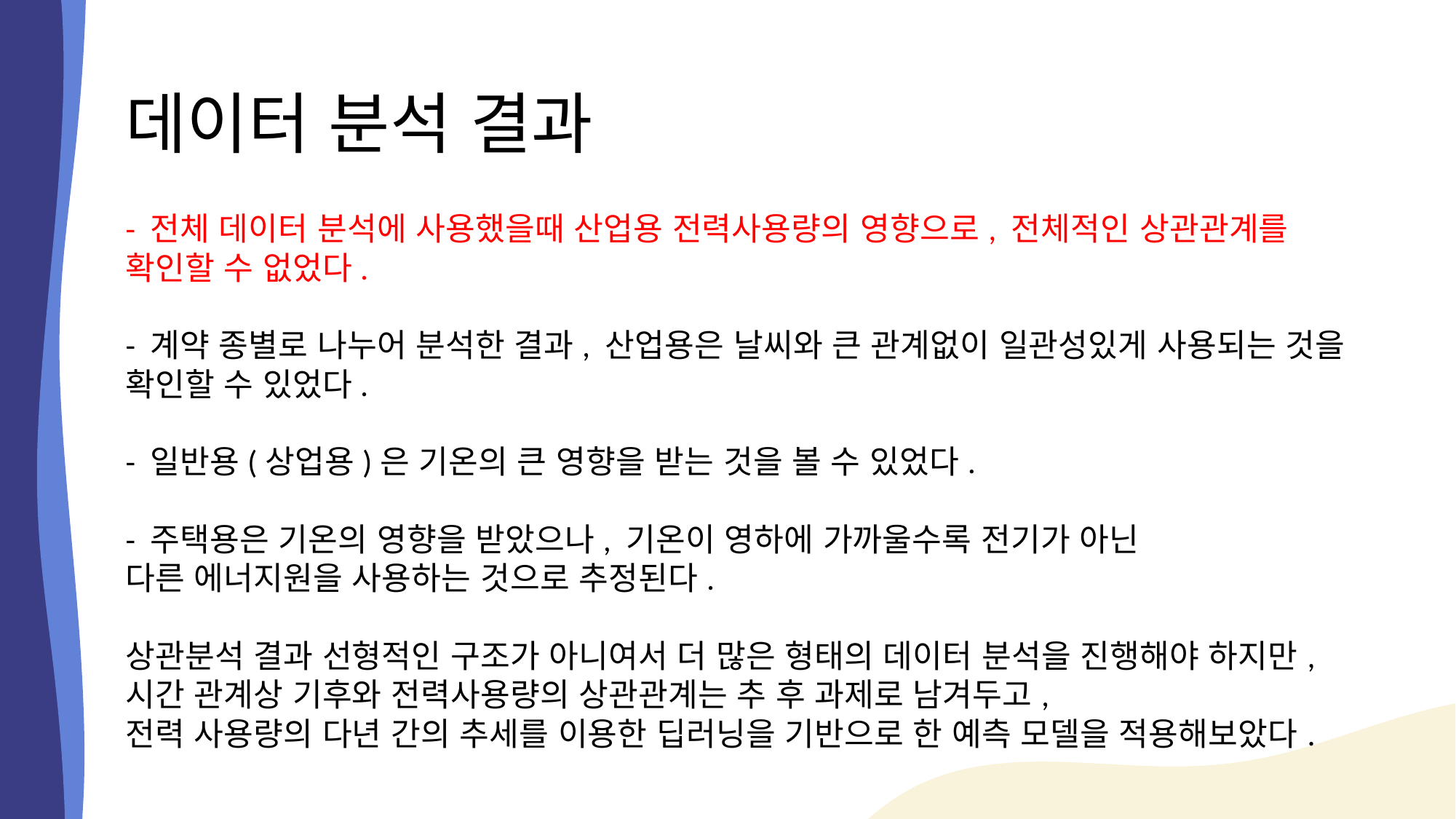

# 데이터 분석 결과
- 전체 데이터 분석에 사용했을때 산업용 전력사용량의 영향으로, 전체적인 상관관계를 확인할 수 없었다.

- 계약 종별로 나누어 분석한 결과, 산업용은 날씨와 큰 관계없이 일관성있게 사용되는 것을 확인할 수 있었다.

- 일반용(상업용)은 기온의 큰 영향을 받는 것을 볼 수 있었다.

- 주택용은 기온의 영향을 받았으나, 기온이 영하에 가까울수록 전기가 아닌
다른 에너지원을 사용하는 것으로 추정된다.

상관분석 결과 선형적인 구조가 아니여서 더 많은 형태의 데이터 분석을 진행해야 하지만, 시간 관계상 기후와 전력사용량의 상관관계는 추 후 과제로 남겨두고,
전력 사용량의 다년 간의 추세를 이용한 딥러닝을 기반으로 한 예측 모델을 적용해보았다.